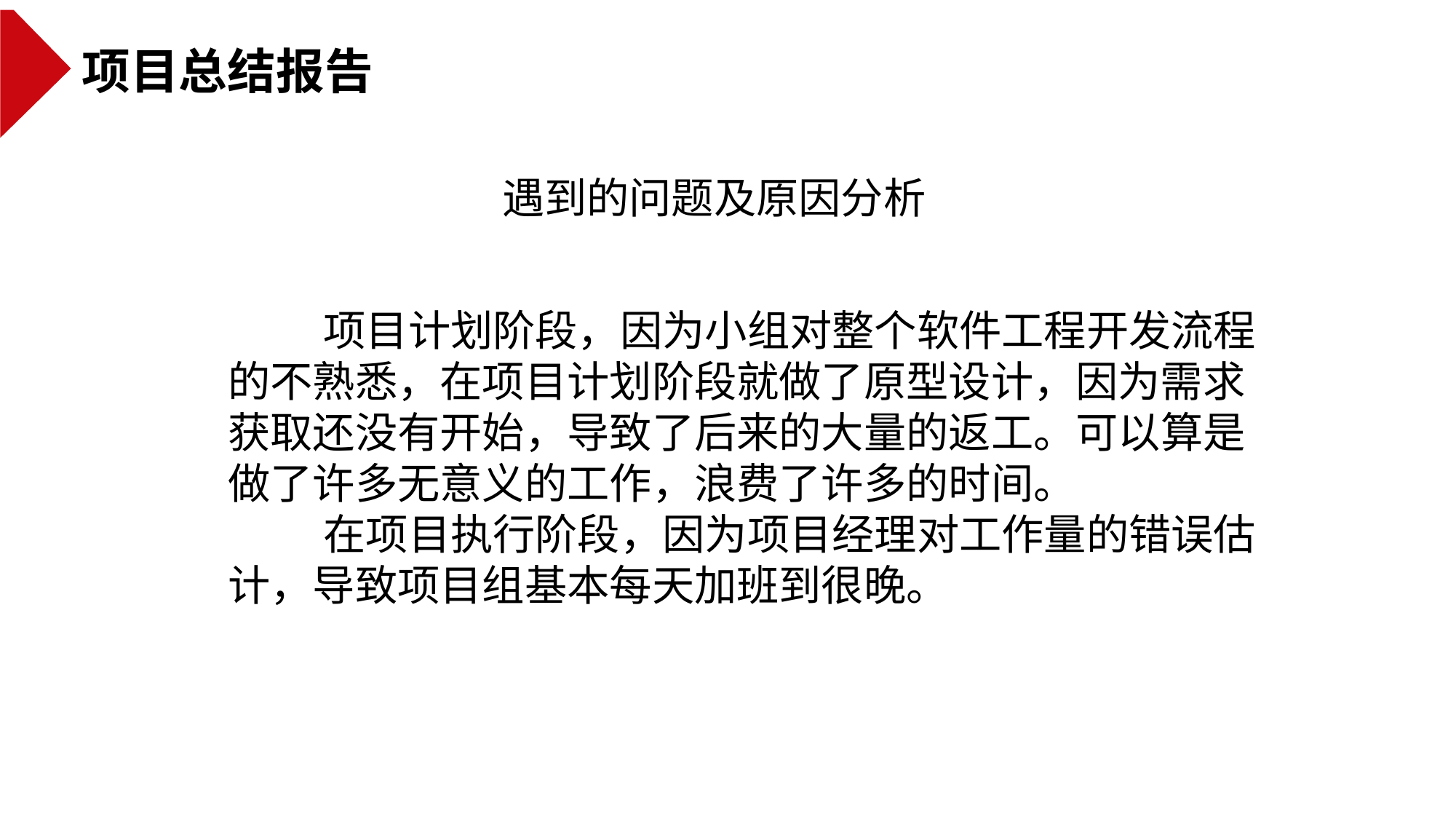

项目总结报告
遇到的问题及原因分析
         项目计划阶段，因为小组对整个软件工程开发流程的不熟悉，在项目计划阶段就做了原型设计，因为需求获取还没有开始，导致了后来的大量的返工。可以算是做了许多无意义的工作，浪费了许多的时间。
         在项目执行阶段，因为项目经理对工作量的错误估计，导致项目组基本每天加班到很晚。